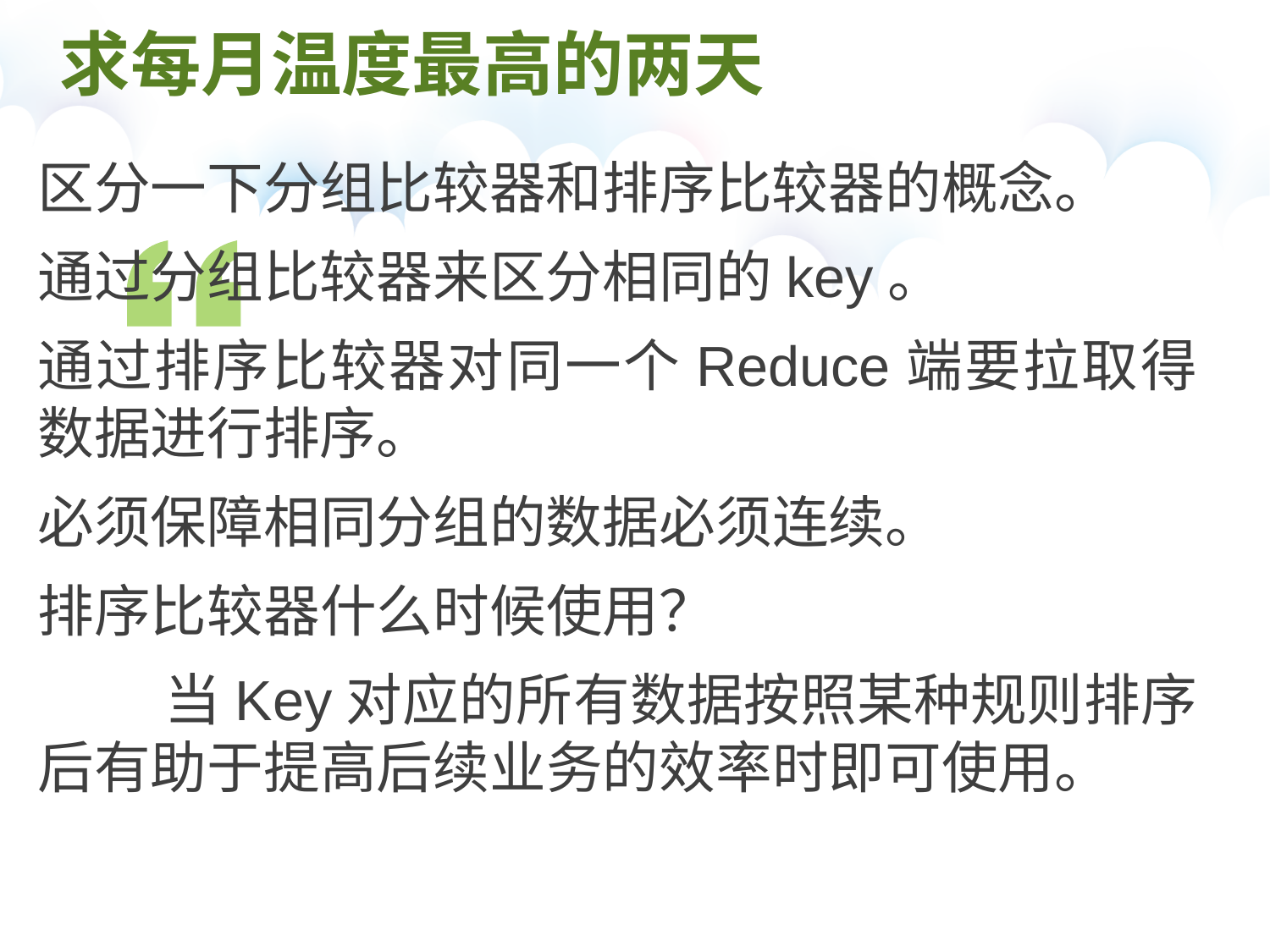

# 求每月温度最高的两天
区分一下分组比较器和排序比较器的概念。
通过分组比较器来区分相同的key。
通过排序比较器对同一个Reduce端要拉取得数据进行排序。
必须保障相同分组的数据必须连续。
排序比较器什么时候使用？
	当Key对应的所有数据按照某种规则排序后有助于提高后续业务的效率时即可使用。